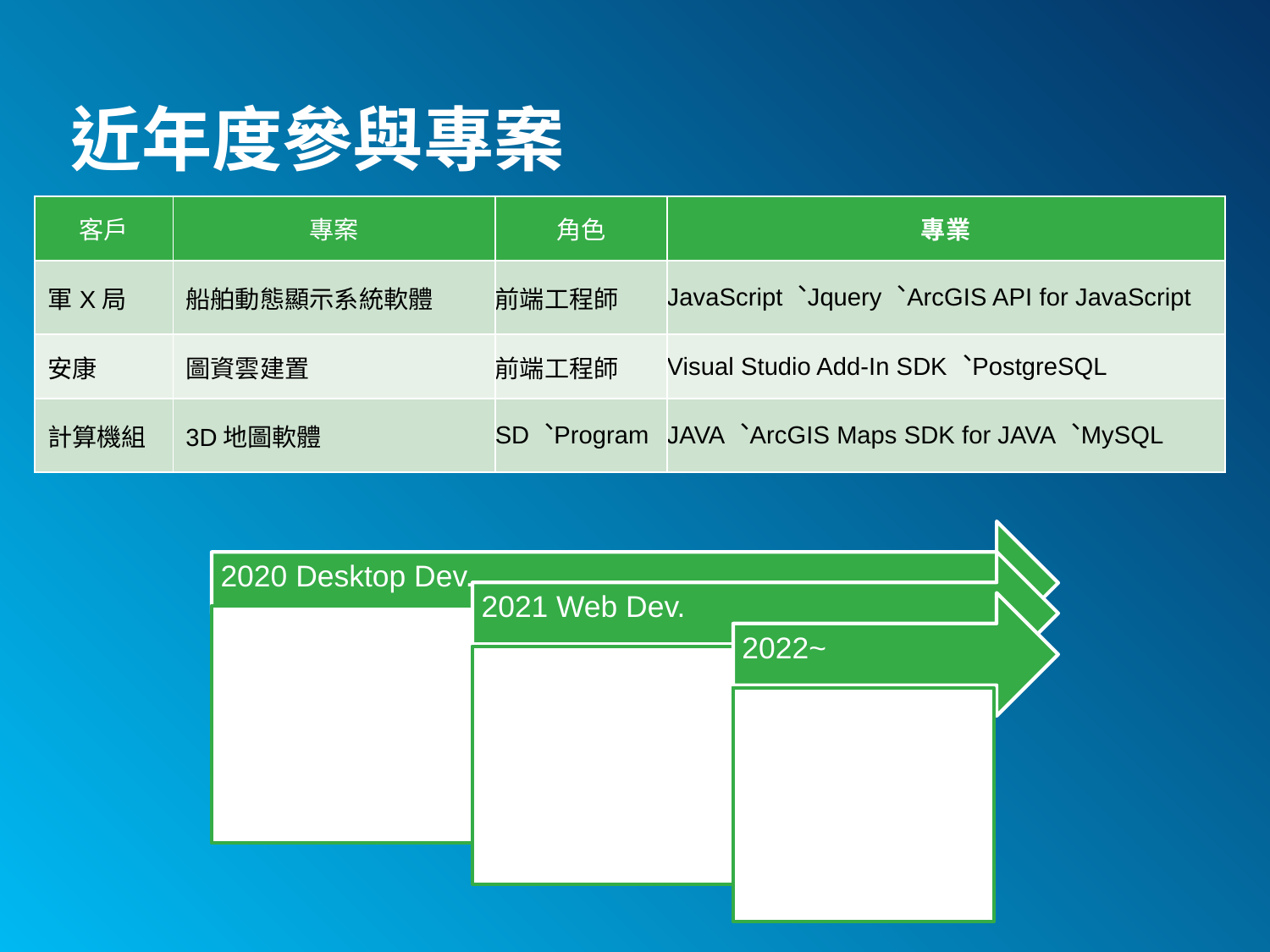

# 近年度參與專案
| 客戶 | 專案 | 角色 | 專業 |
| --- | --- | --- | --- |
| 軍X局 | 船舶動態顯示系統軟體 | 前端工程師 | JavaScript︑Jquery︑ArcGIS API for JavaScript |
| 安康 | 圖資雲建置 | 前端工程師 | Visual Studio Add-In SDK︑PostgreSQL |
| 計算機組 | 3D地圖軟體 | SD︑Program | JAVA︑ArcGIS Maps SDK for JAVA︑MySQL |
2020 Desktop Dev.
- C#
- Java
- ArcGIS Runtime SDK
2021 Web Dev.
- JavaScript
- Jquery
- ArcGIS API for JavaScript
2022~
- C#
- ava
- ArcGIS Maps SDK for JAVA